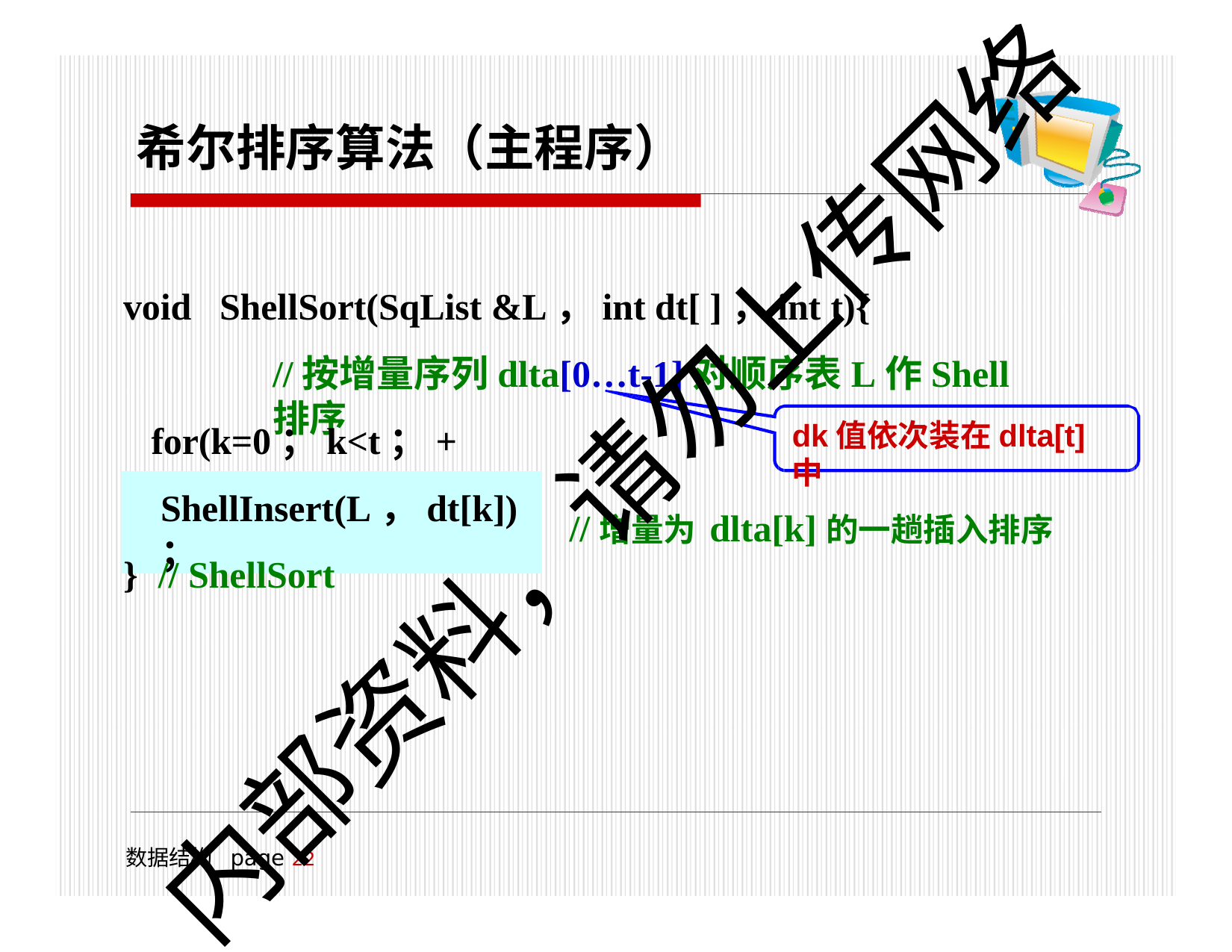

# 希尔排序算法（主程序）

ShellSort(SqList &L，int dt[ ]，int t){
//按增量序列dlta[0…t-1]对顺序表L作Shell排序
void

dk值依次装在dlta[t]中
for(k=0；k<t；++k)
内部资料，请勿上传网络
ShellInsert(L，dt[k])；
//增量为dlta[k]的一趟插入排序
}	// ShellSort

数据结构	page 22